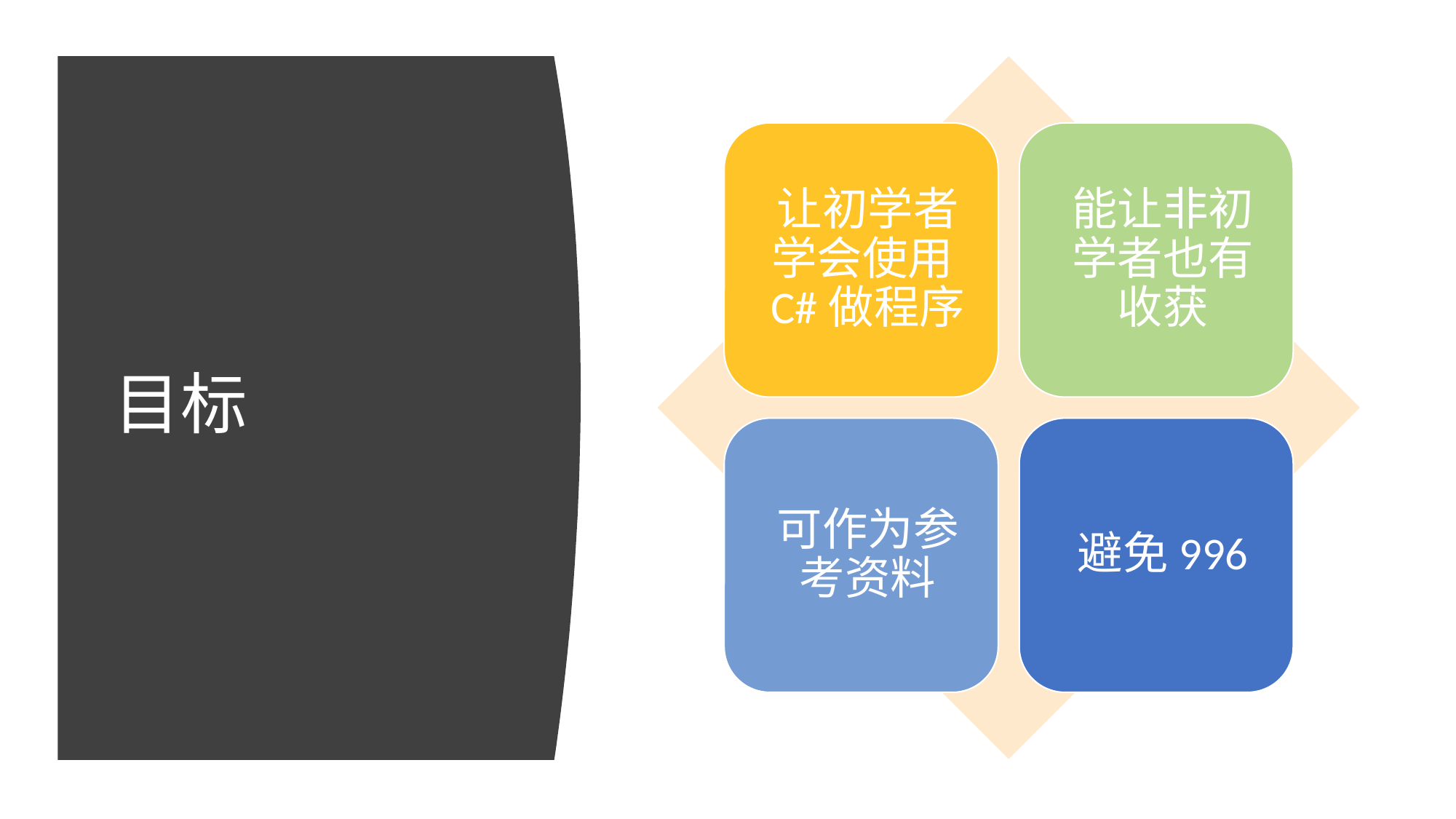

让初学者学会使用C#做程序
能让非初学者也有收获
可作为参考资料
避免996

# 目标